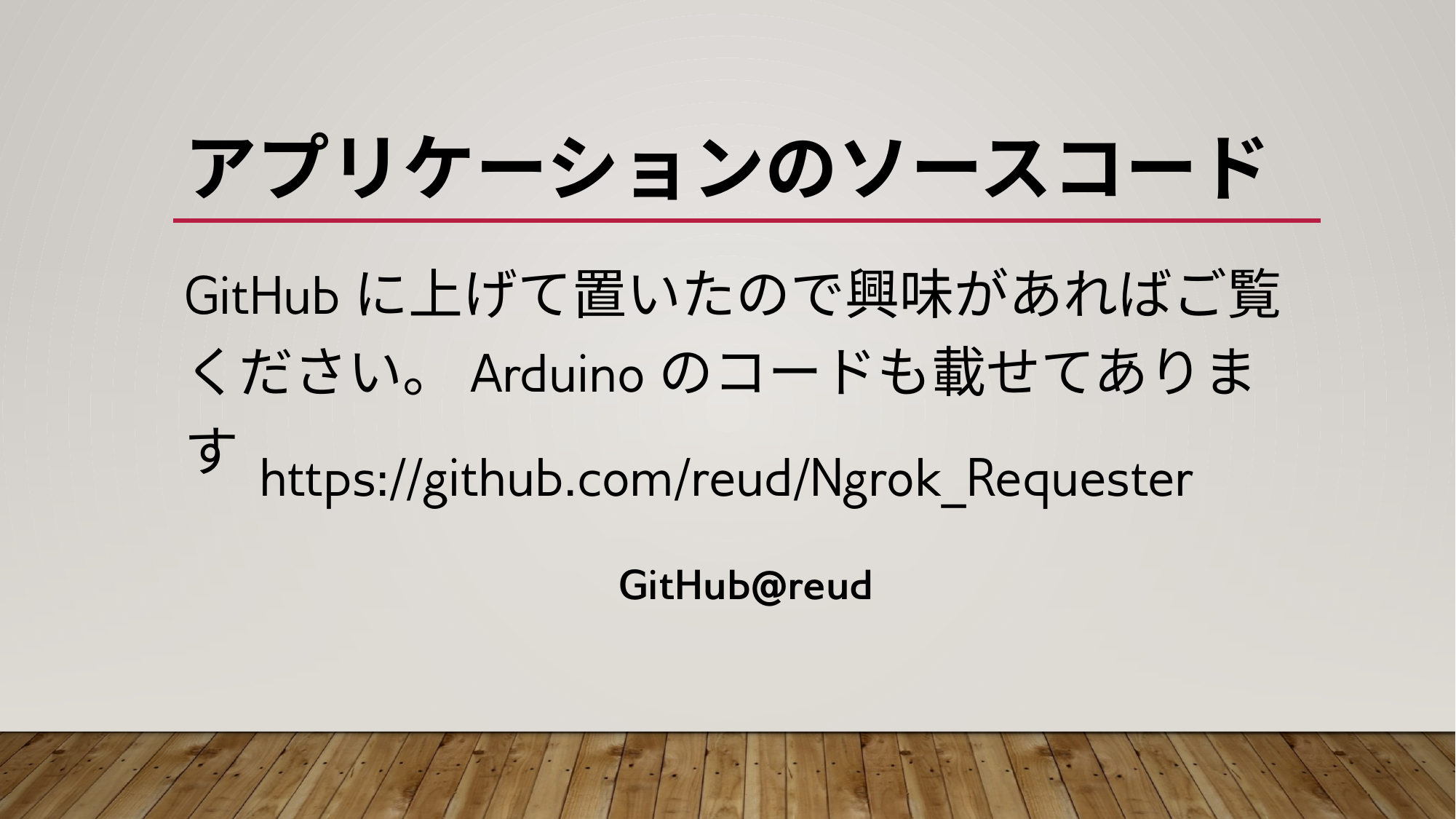

アプリケーションのソースコード
GitHubに上げて置いたので興味があればご覧ください。Arduinoのコードも載せてあります

https://github.com/reud/Ngrok_Requester
GitHub@reud